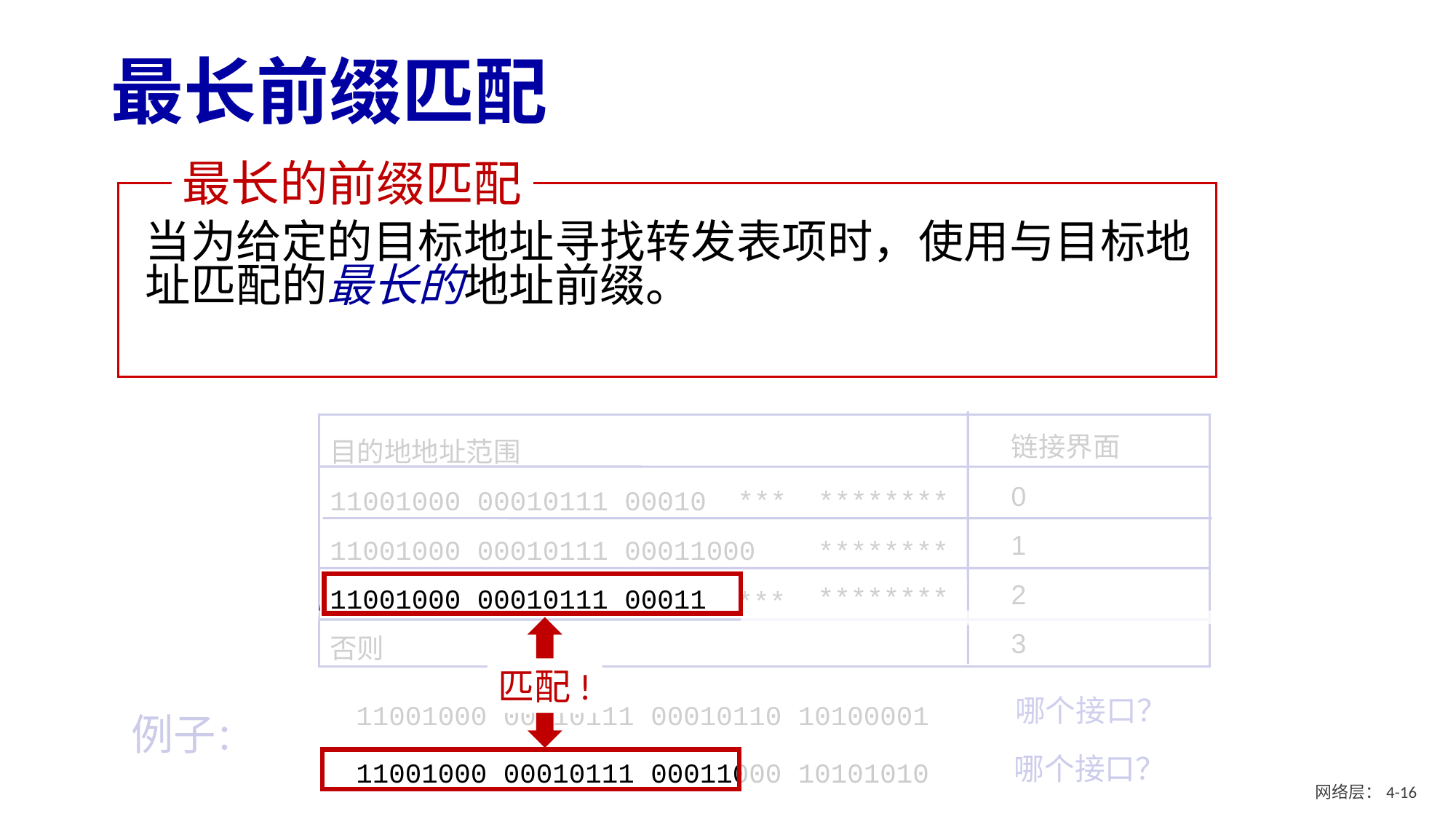

# 最长前缀匹配
最长的前缀匹配

当为给定的目标地址寻找转发表项时，使用与目标地址匹配的最长的地址前缀。

链接界面
0
1
2
3

目的地地址范围
11001000 00010111 00010
11001000 00010111 00011000
11001000 00010111 00011
否则

********
***

********

匹配!

********
***

哪个接口？
11001000 00010111 00010110 10100001
例子：
哪个接口？
11001000 00010111 00011000 10101010
网络层：4-16